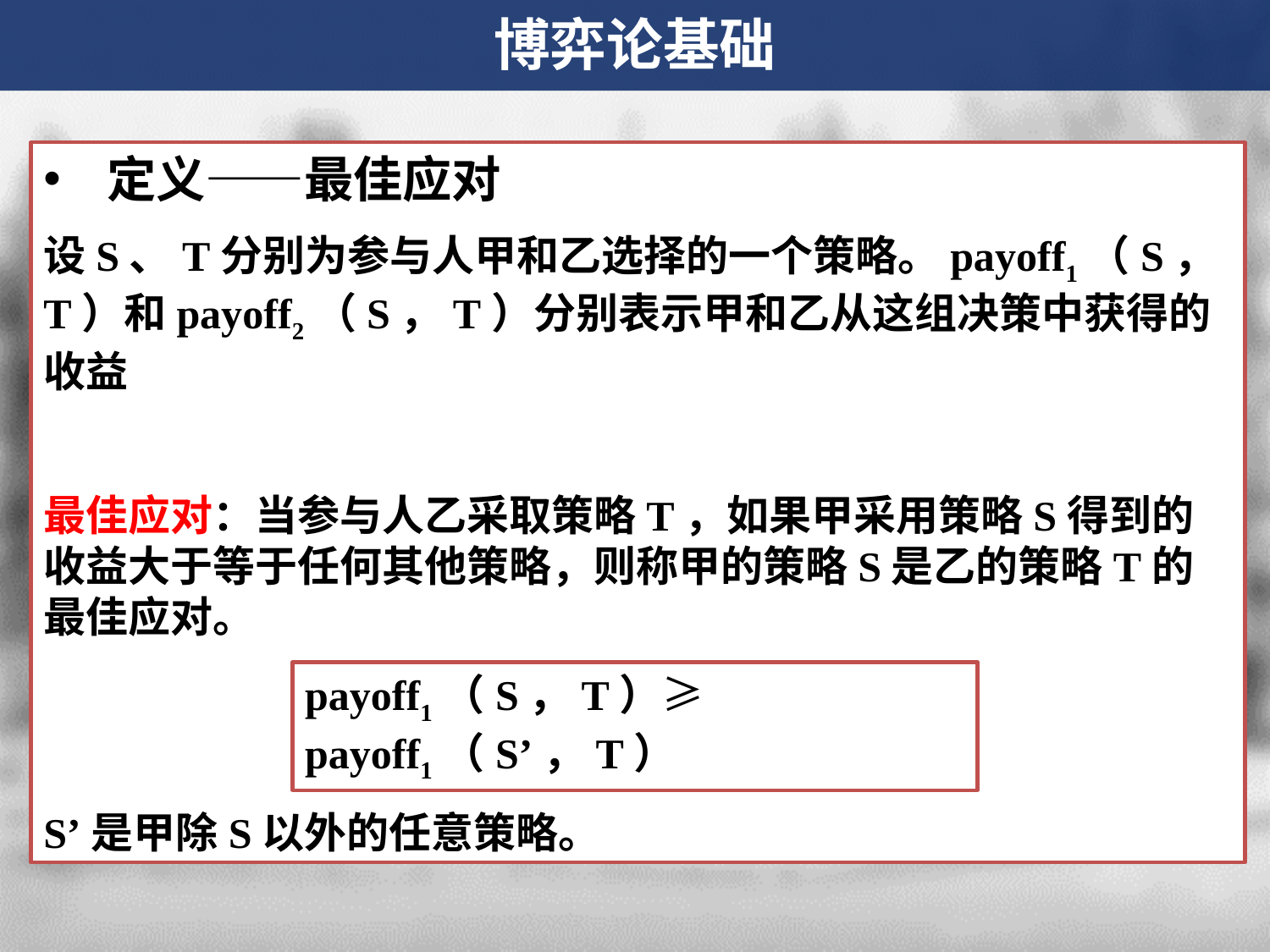

博弈论基础
定义——最佳应对
设S、T分别为参与人甲和乙选择的一个策略。payoff1（S，T）和payoff2（S，T）分别表示甲和乙从这组决策中获得的收益

最佳应对：当参与人乙采取策略T，如果甲采用策略S得到的收益大于等于任何其他策略，则称甲的策略S是乙的策略T的最佳应对。

S’是甲除S以外的任意策略。
payoff1（S，T）≥ payoff1（S’，T）